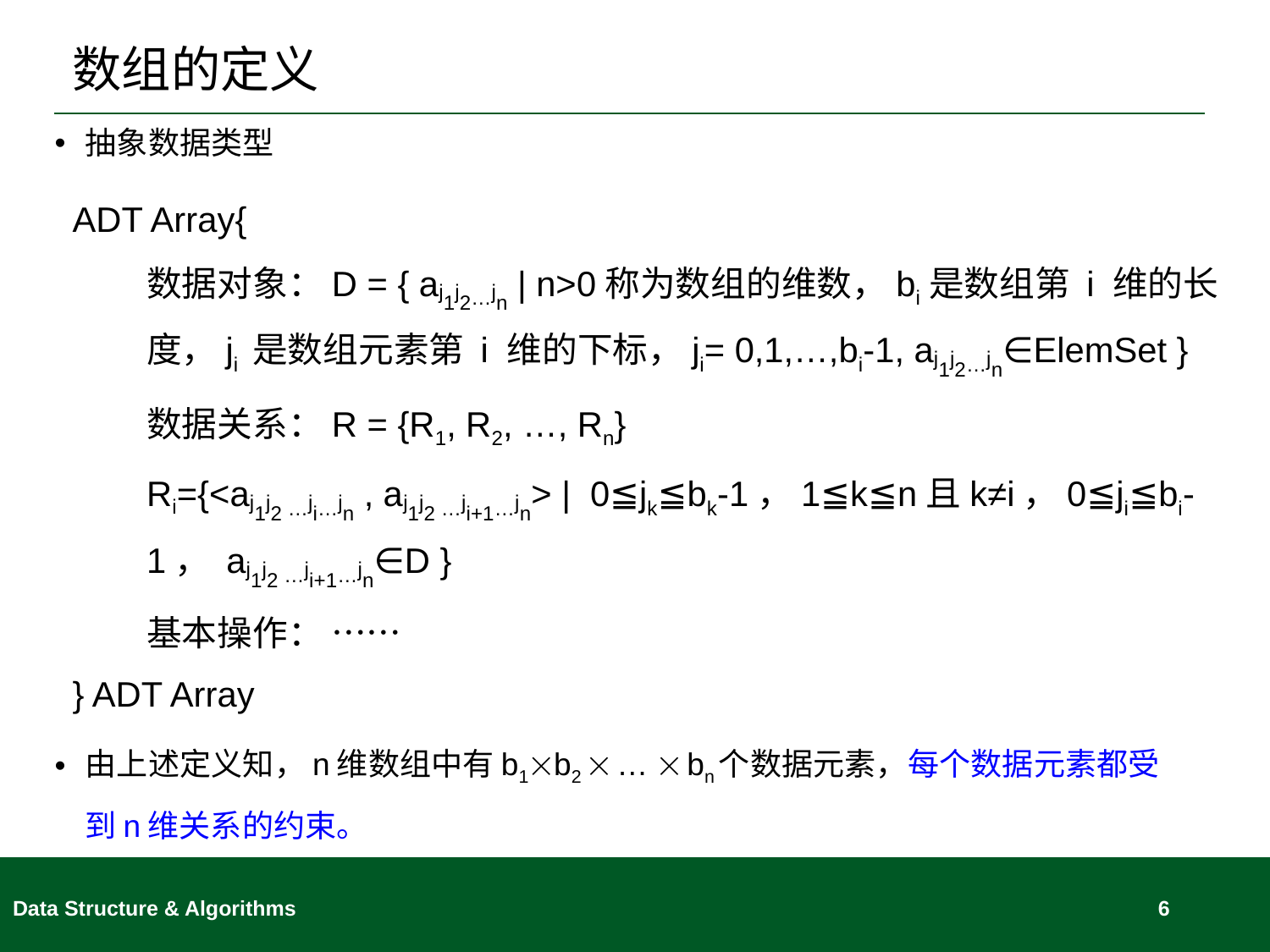

# 数组的定义
抽象数据类型

由上述定义知，n维数组中有b1×b2 × … × bn个数据元素，每个数据元素都受到n维关系的约束。

ADT Array{
数据对象：D = { aj1j2…jn | n>0称为数组的维数，bi是数组第 i 维的长度，ji 是数组元素第 i 维的下标，ji= 0,1,…,bi-1, aj1j2…jn∈ElemSet }
数据关系：R = {R1, R2, …, Rn}
Ri={<aj1j2 …ji…jn , aj1j2 …ji+1…jn> |  0≦jk≦bk-1，1≦k≦n且k≠i，0≦ji≦bi-1， aj1j2 …ji+1…jn∈D }
基本操作： ……
} ADT Array
Data Structure & Algorithms
6